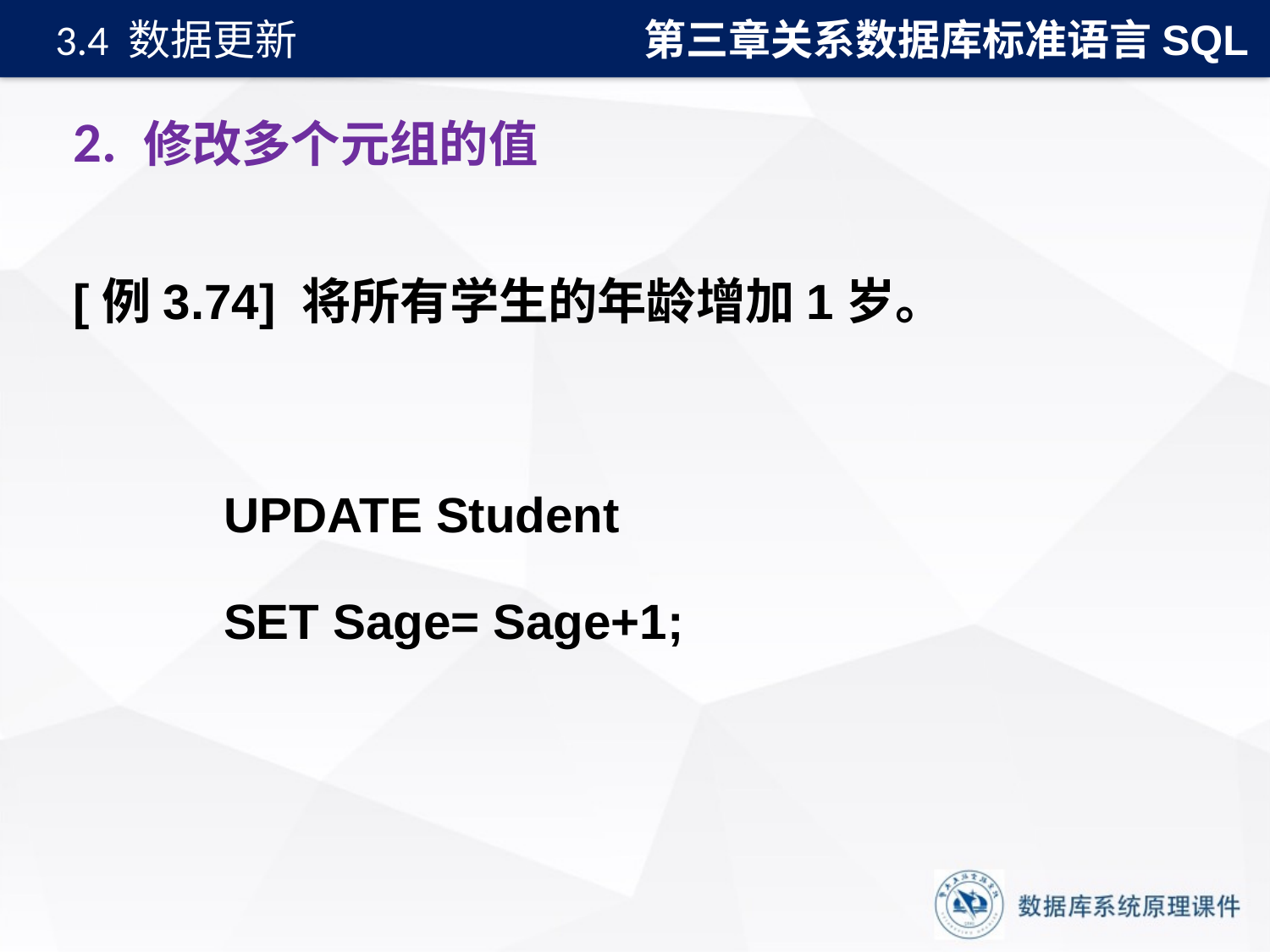

第三章关系数据库标准语言SQL
3.4 数据更新
# 2. 修改多个元组的值
[例3.74] 将所有学生的年龄增加1岁。

UPDATE Student
SET Sage= Sage+1;